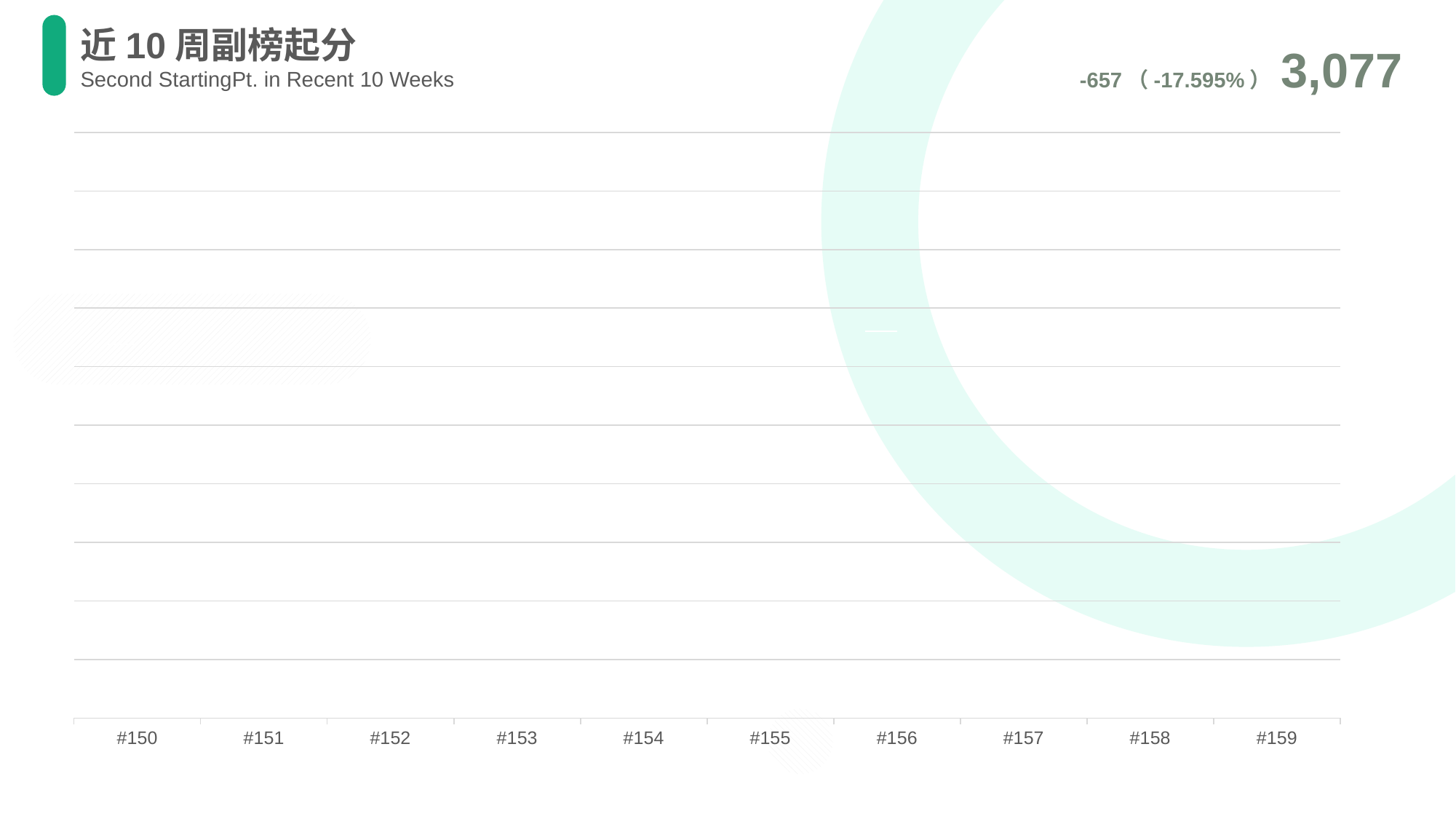

近10周副榜起分
Second StartingPt. in Recent 10 Weeks

-657（-17.595%） 3,077

[unsupported chart]